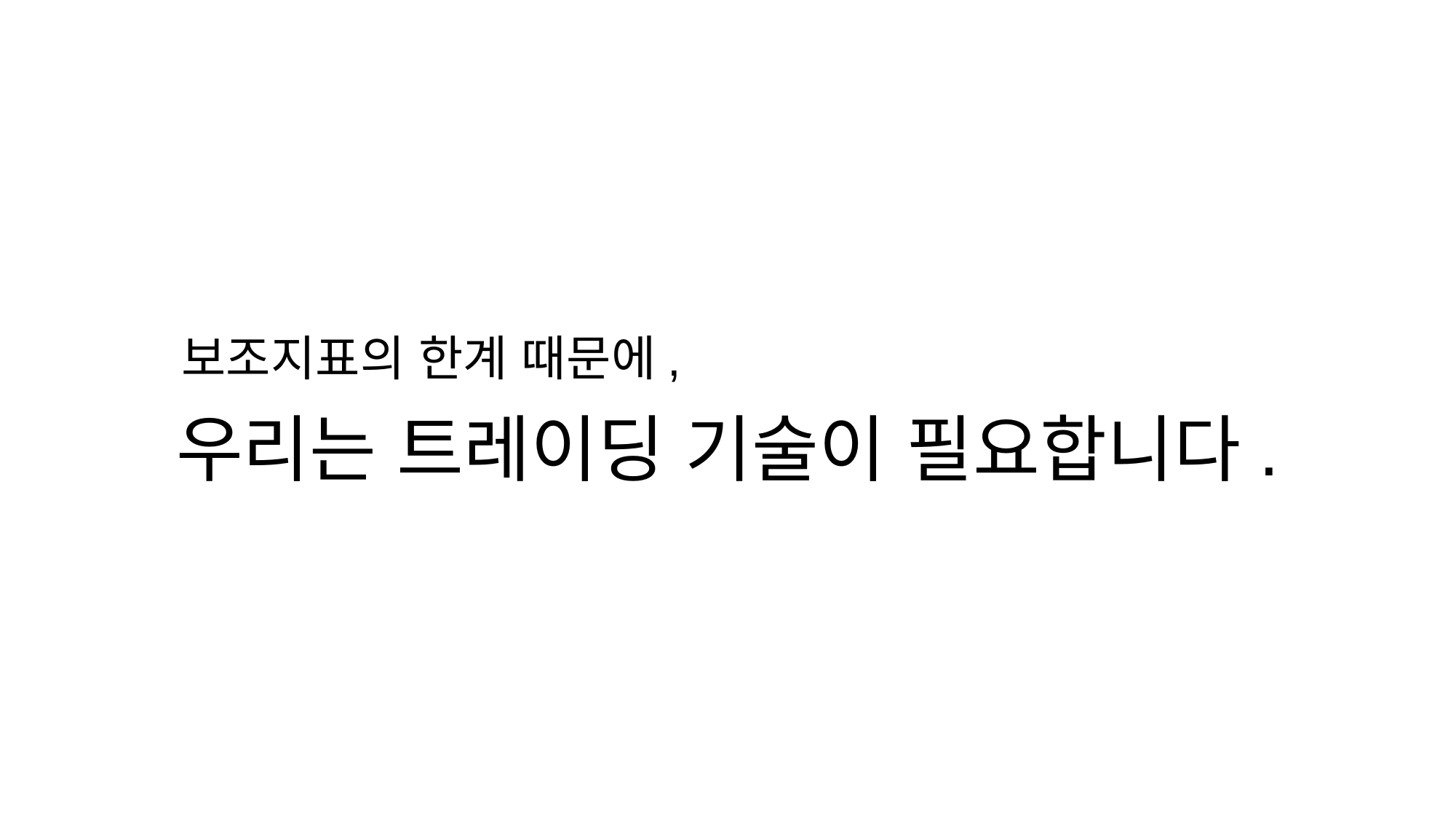

보조지표의 한계 때문에,
우리는 트레이딩 기술이 필요합니다.